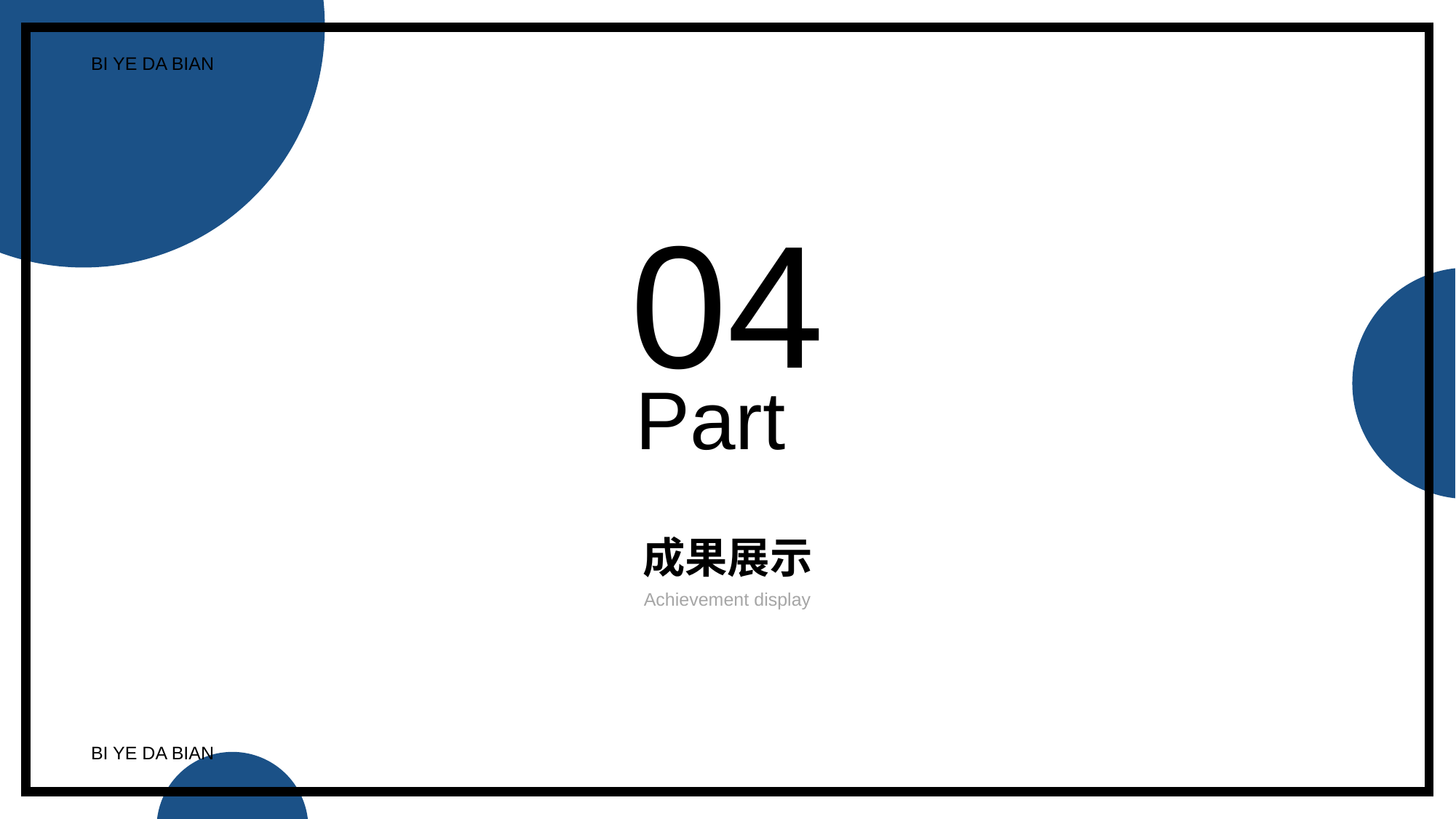

BI YE DA BIAN
BI YE DA BIAN
04

Part
成果展示
Achievement display